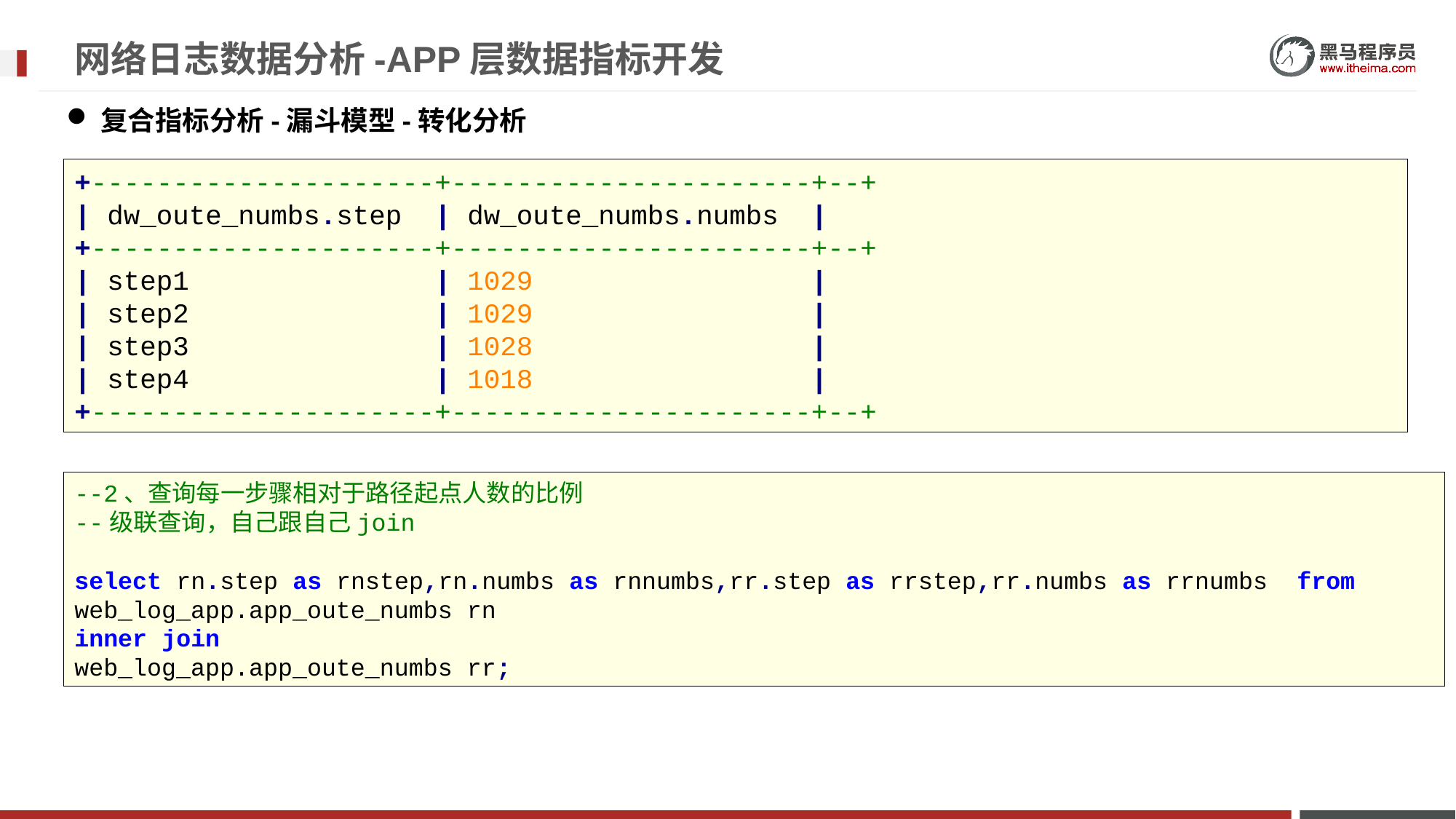

# 网络日志数据分析-APP层数据指标开发
复合指标分析-漏斗模型-转化分析

+---------------------+----------------------+--+
| dw_oute_numbs.step  | dw_oute_numbs.numbs  |
+---------------------+----------------------+--+
| step1               | 1029                 |
| step2               | 1029                 |
| step3               | 1028                 |
| step4               | 1018                 |
+---------------------+----------------------+--+
--2、查询每一步骤相对于路径起点人数的比例
--级联查询，自己跟自己join

select rn.step as rnstep,rn.numbs as rnnumbs,rr.step as rrstep,rr.numbs as rrnumbs  from web_log_app.app_oute_numbs rn
inner join
web_log_app.app_oute_numbs rr;